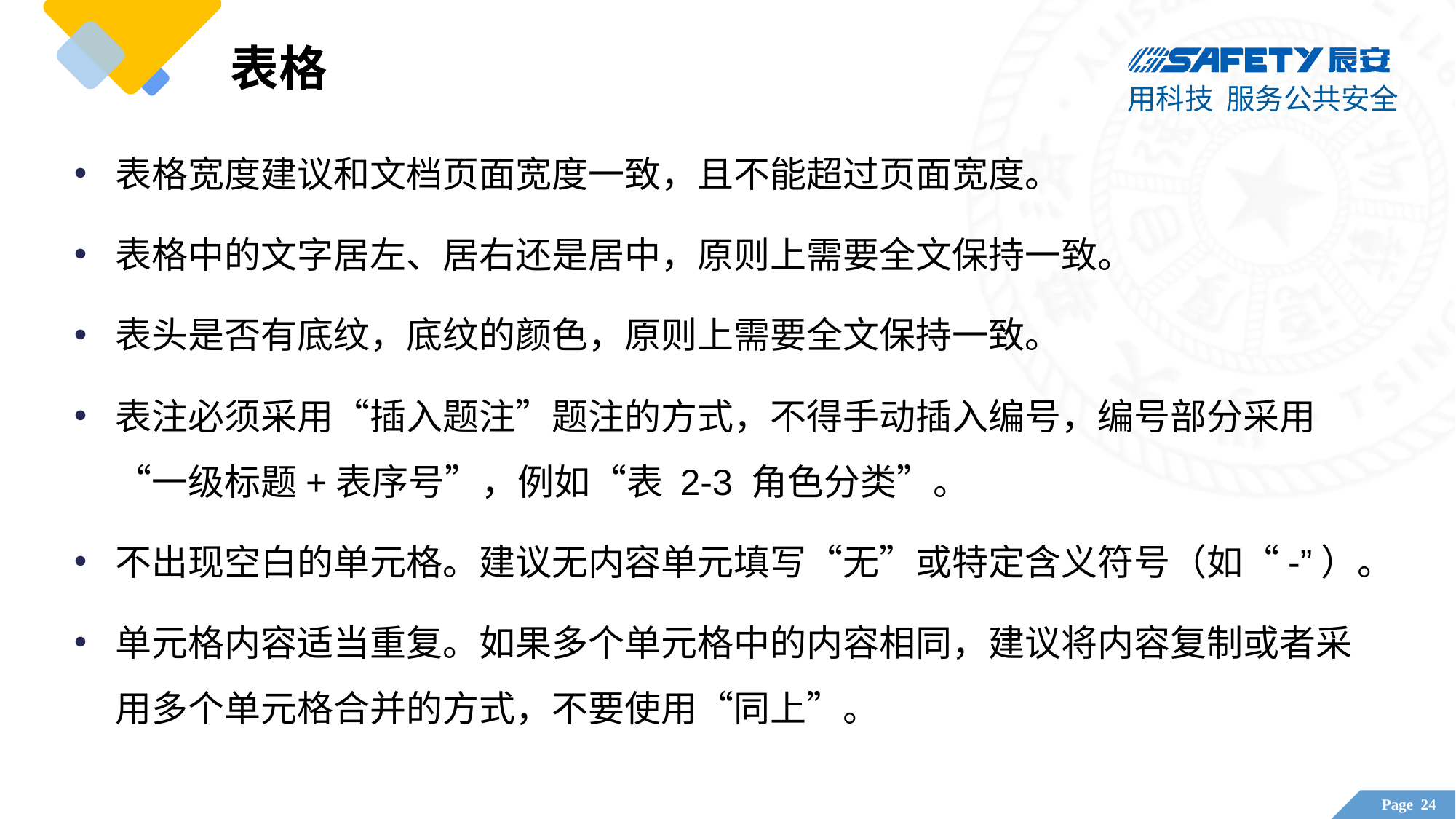

# 表格
表格宽度建议和文档页面宽度一致，且不能超过页面宽度。
表格中的文字居左、居右还是居中，原则上需要全文保持一致。
表头是否有底纹，底纹的颜色，原则上需要全文保持一致。
表注必须采用“插入题注”题注的方式，不得手动插入编号，编号部分采用“一级标题+表序号”，例如“表 2-3 角色分类”。
不出现空白的单元格。建议无内容单元填写“无”或特定含义符号（如“-”）。
单元格内容适当重复。如果多个单元格中的内容相同，建议将内容复制或者采用多个单元格合并的方式，不要使用“同上”。